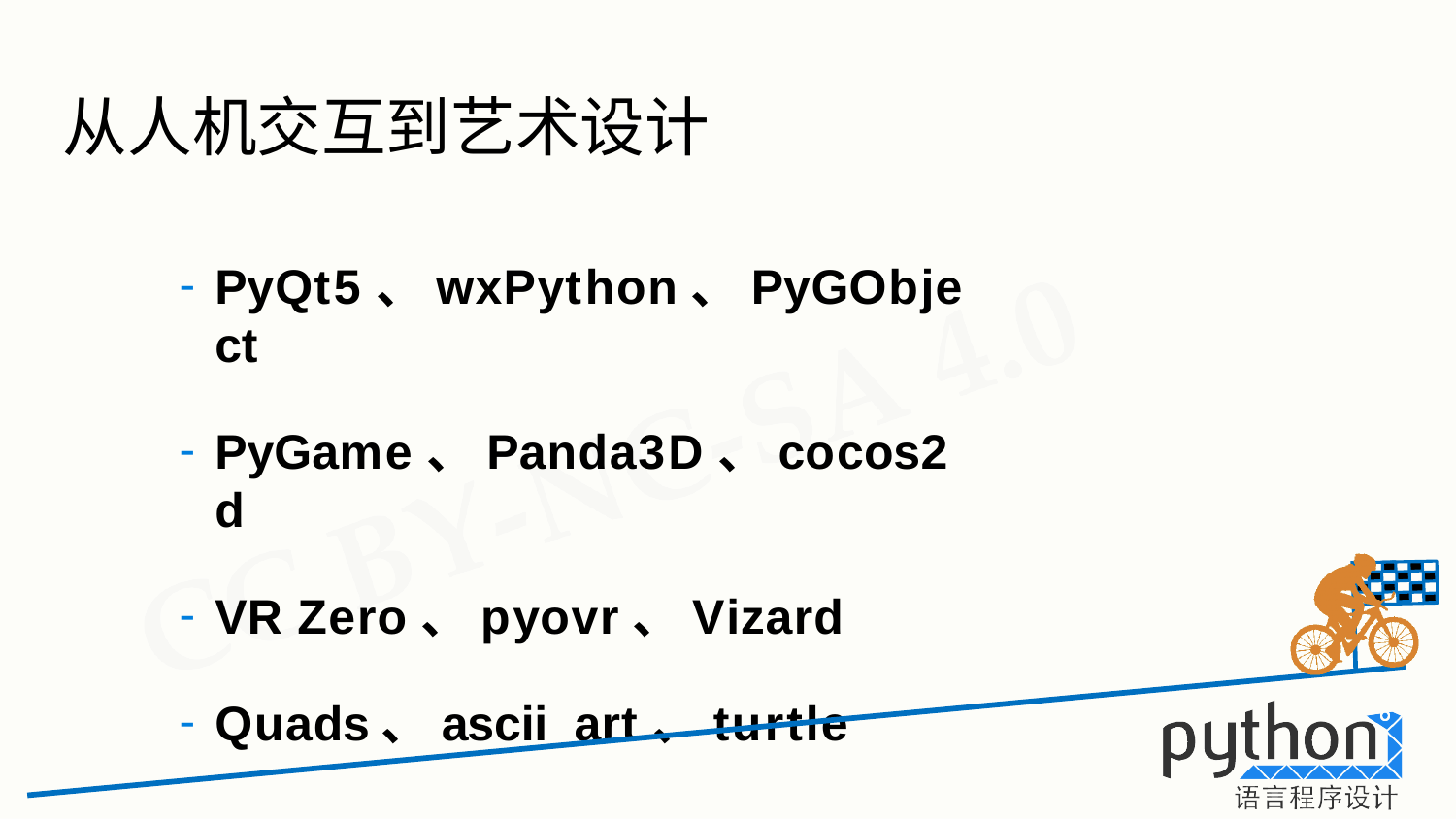

# 从人机交互到艺术设计
PyQt5、wxPython、PyGObject

PyGame、Panda3D、cocos2d

VR Zero、pyovr、Vizard

Quads、ascii_art、turtle